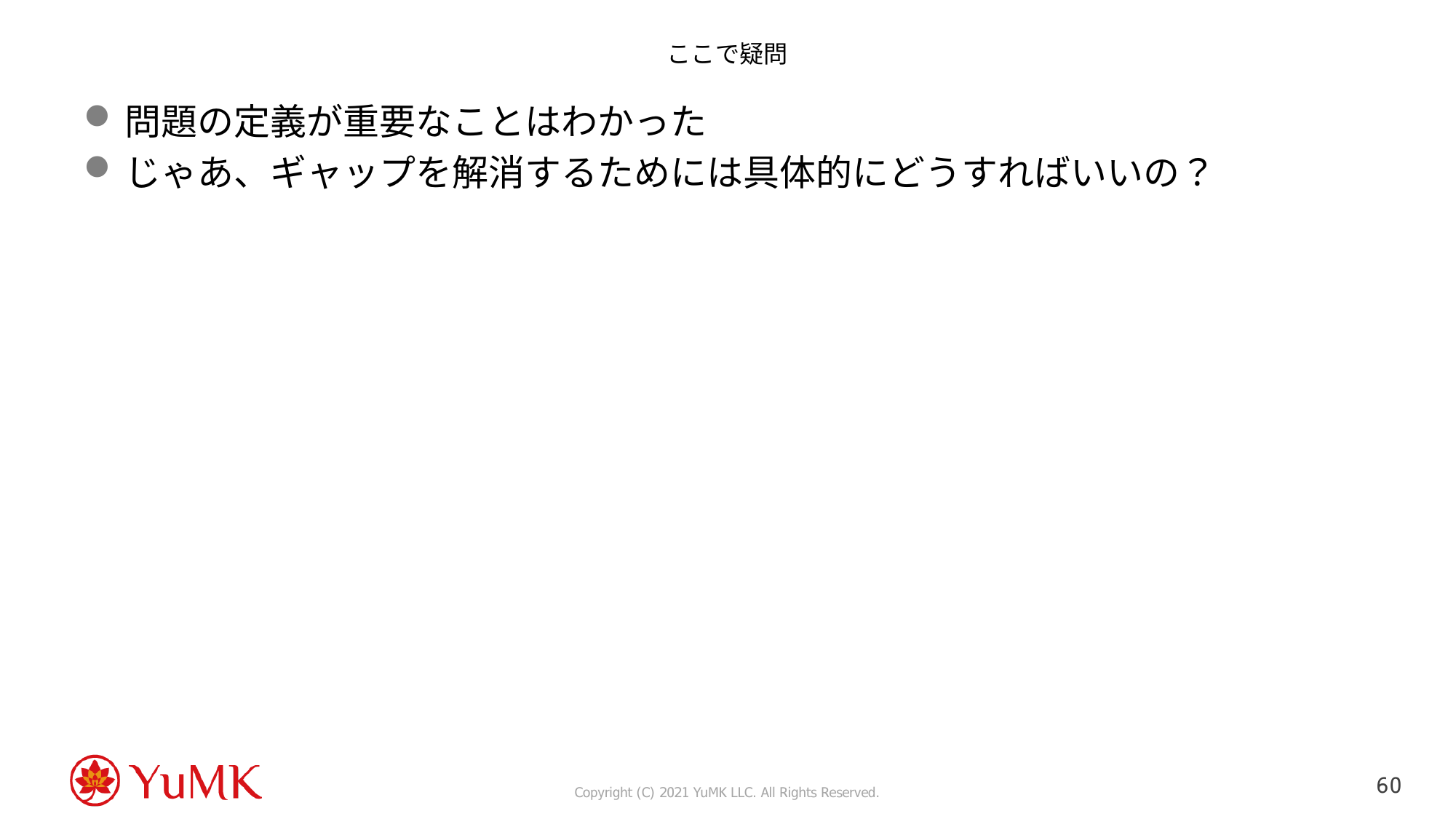

# ここで疑問
問題の定義が重要なことはわかった
じゃあ、ギャップを解消するためには具体的にどうすればいいの？
60